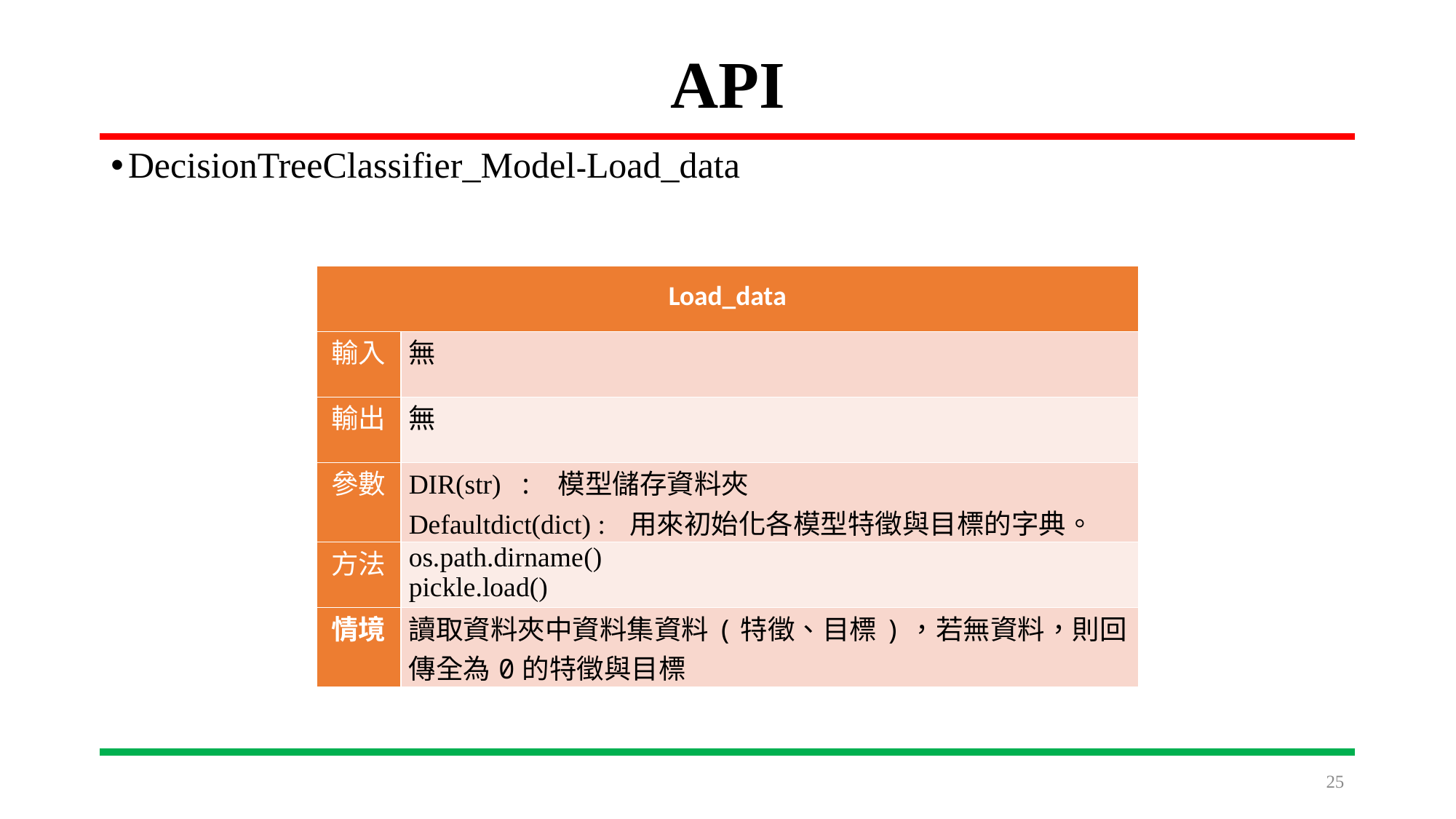

# API
DecisionTreeClassifier_Model-Load_data
| Load\_data |  |
| --- | --- |
| 輸入 | 無 |
| 輸出 | 無 |
| 參數 | DIR(str) : 模型儲存資料夾 Defaultdict(dict) : 用來初始化各模型特徵與目標的字典。 |
| 方法 | os.path.dirname() pickle.load() |
| 情境 | 讀取資料夾中資料集資料(特徵、目標)，若無資料，則回傳全為0的特徵與目標 |
25